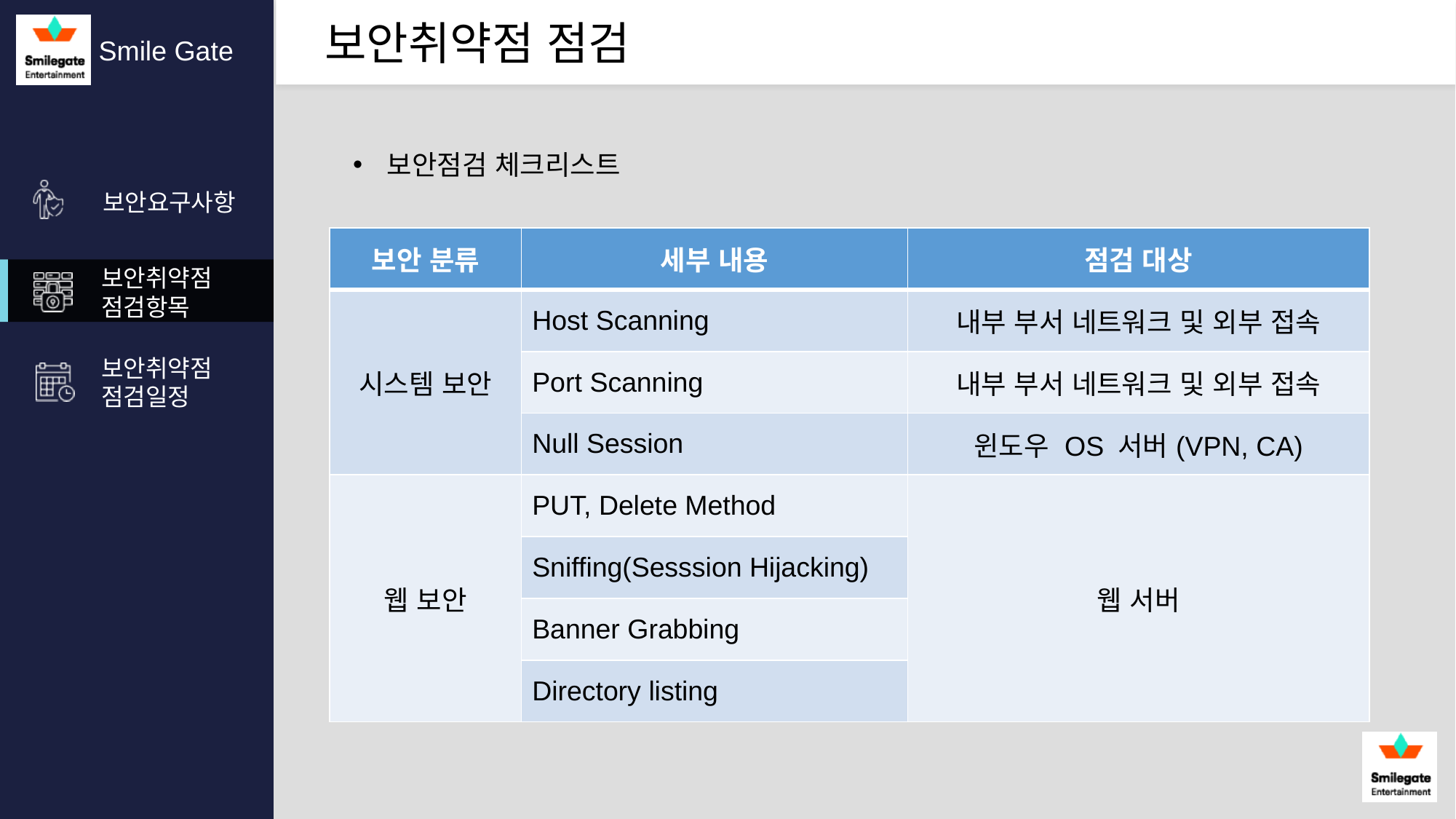

보안점검 체크리스트
| 보안 분류 | 세부 내용 | 점검 대상 |
| --- | --- | --- |
| 시스템 보안 | Host Scanning | 내부 부서 네트워크 및 외부 접속 |
|  | Port Scanning | 내부 부서 네트워크 및 외부 접속 |
|  | Null Session | 윈도우 OS 서버(VPN, CA) |
| 웹 보안 | PUT, Delete Method | 웹 서버 |
|  | Sniffing(Sesssion Hijacking) |  |
|  | Banner Grabbing |  |
|  | Directory listing |  |